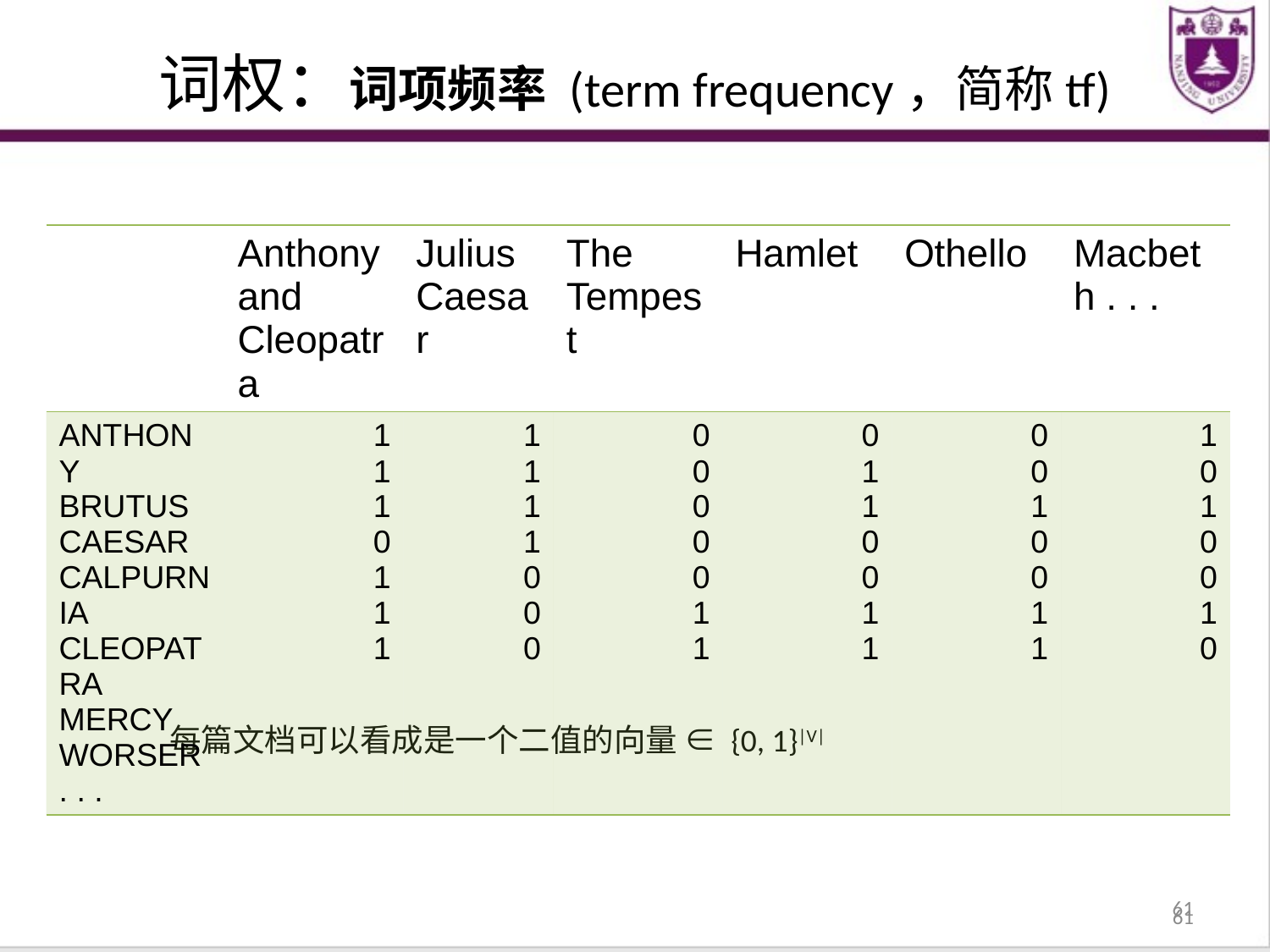

词权：词项频率 (term frequency，简称tf)
|  | Anthony and Cleopatra | Julius Caesar | The Tempest | Hamlet | Othello | Macbeth . . . |
| --- | --- | --- | --- | --- | --- | --- |
| ANTHONY BRUTUS CAESAR CALPURNIA CLEOPATRA MERCY WORSER . . . | 1 1 1 0 1 1 1 | 1 1 1 1 0 0 0 | 0 0 0 0 0 1 1 | 0 1 1 0 0 1 1 | 0 0 1 0 0 1 1 | 1 0 1 0 0 1 0 |
	每篇文档可以看成是一个二值的向量 ∈ {0, 1}|V|
61
61